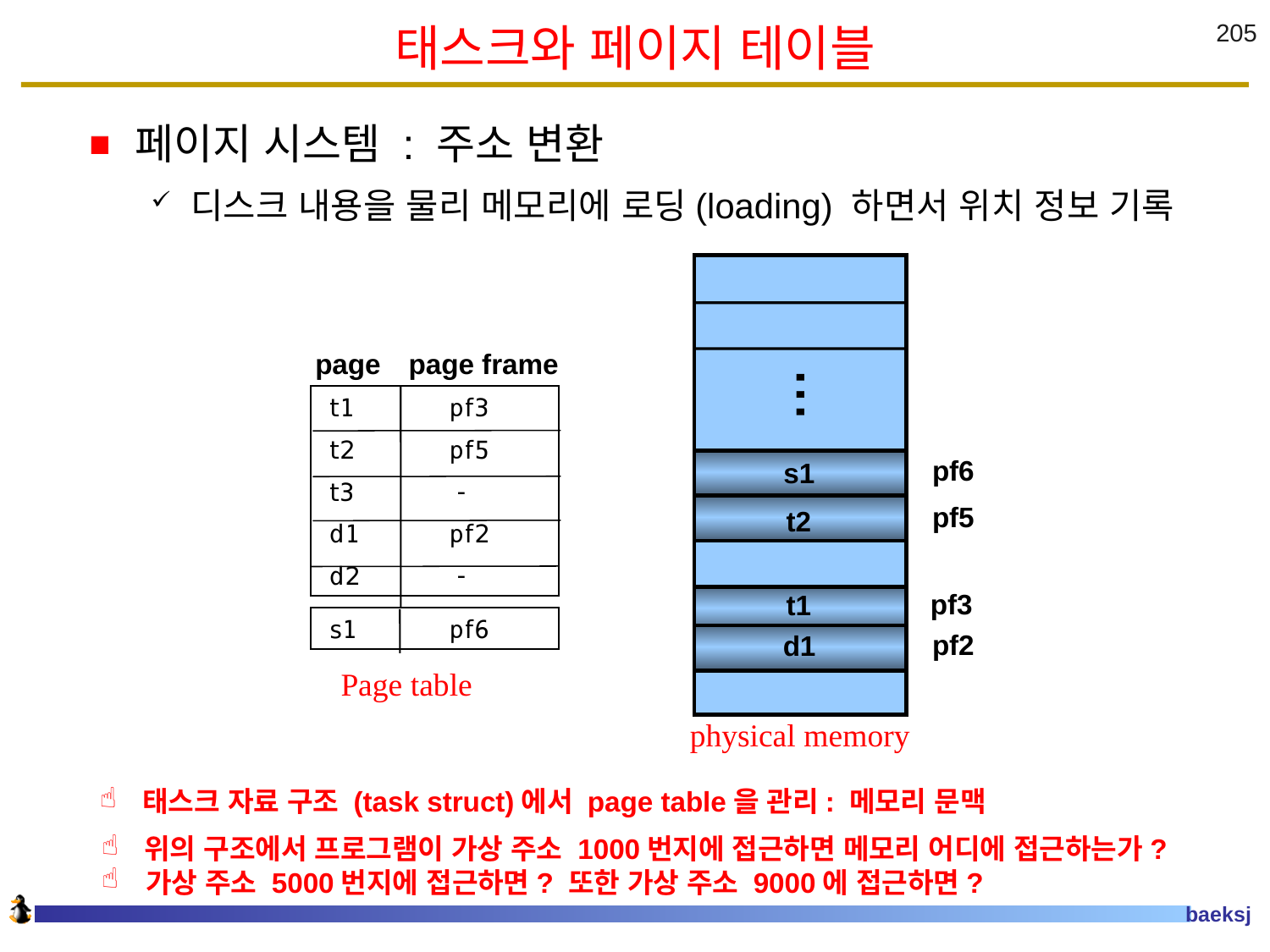

# 태스크와 페이지 테이블
205
페이지 시스템 : 주소 변환
디스크 내용을 물리 메모리에 로딩(loading) 하면서 위치 정보 기록

…

physical memory
pf5

t2
pf3
t1

pf2
d1

page
page frame
 t1       	pf3
 t2       	pf5
 t3       	 -
 d1      	pf2
 d2      	 -

pf6
s1

 s1       	pf6

Page table
 태스크 자료 구조 (task struct)에서 page table을 관리: 메모리 문맥
 위의 구조에서 프로그램이 가상 주소 1000번지에 접근하면 메모리 어디에 접근하는가?
 가상 주소 5000번지에 접근하면? 또한 가상 주소 9000에 접근하면?